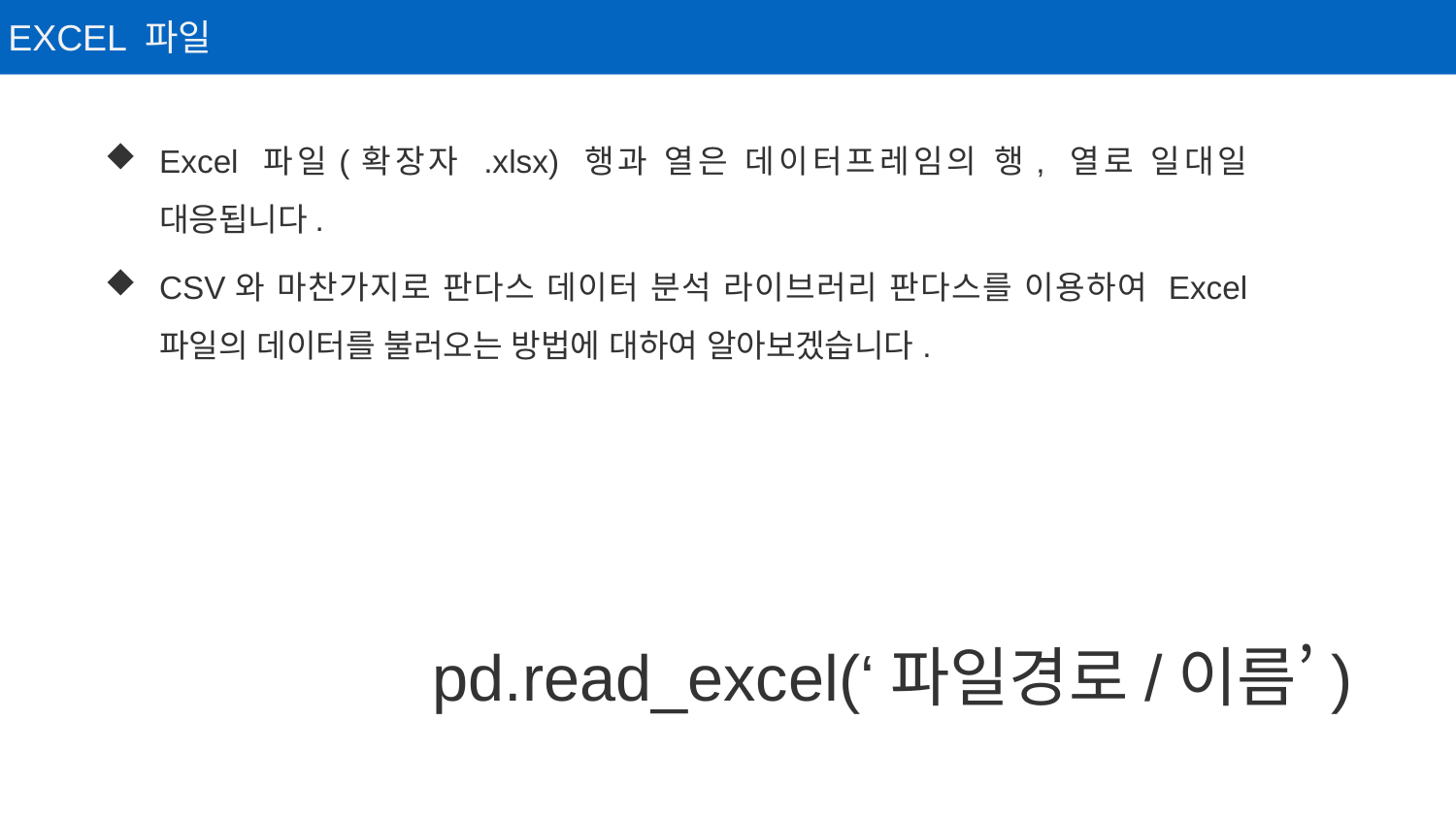

EXCEL 파일

Excel 파일(확장자 .xlsx) 행과 열은 데이터프레임의 행, 열로 일대일 대응됩니다.
CSV와 마찬가지로 판다스 데이터 분석 라이브러리 판다스를 이용하여 Excel 파일의 데이터를 불러오는 방법에 대하여 알아보겠습니다.
pd.read_excel(‘파일경로/이름’)